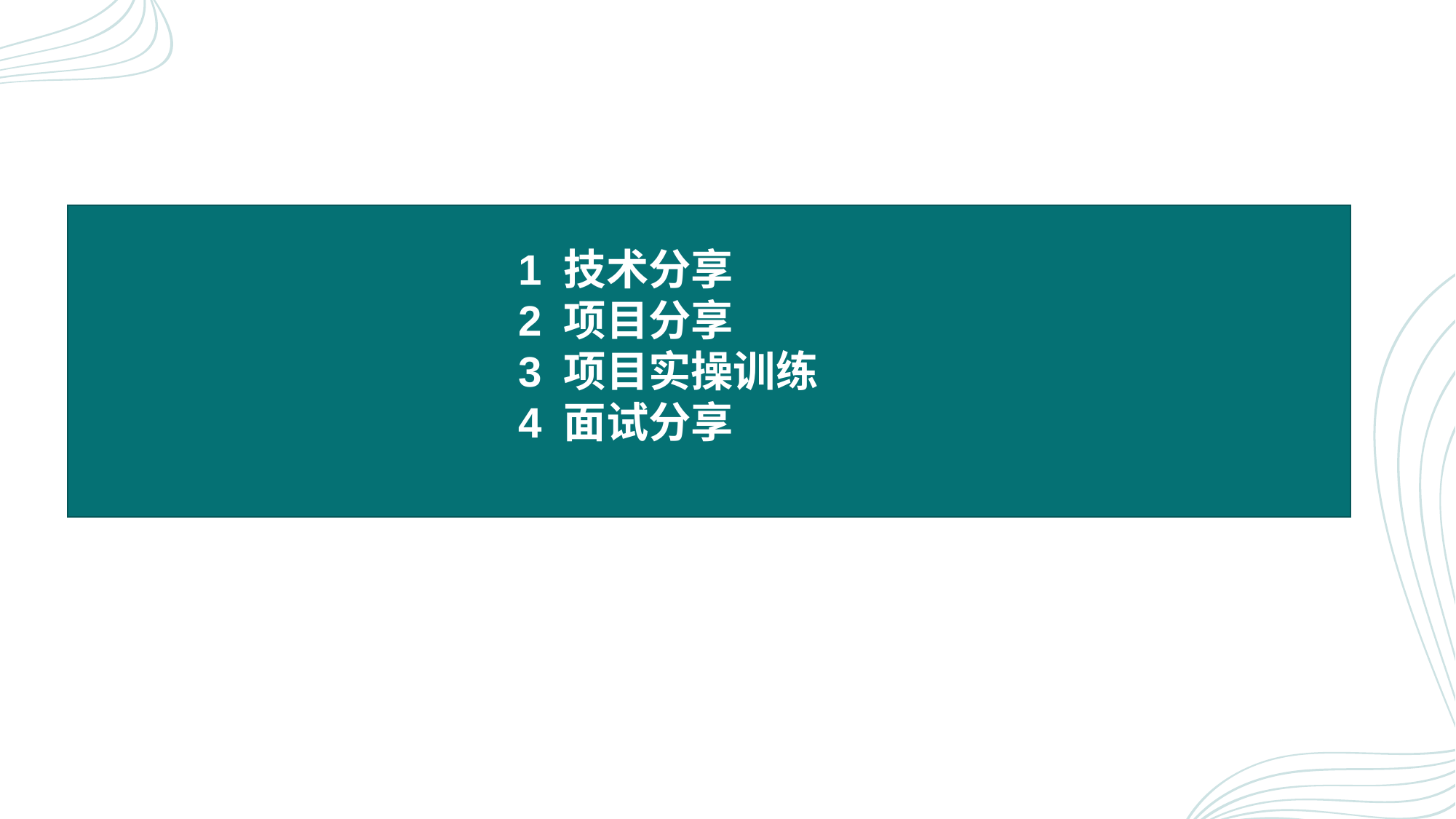

1 技术分享
2 项目分享
3 项目实操训练
4 面试分享